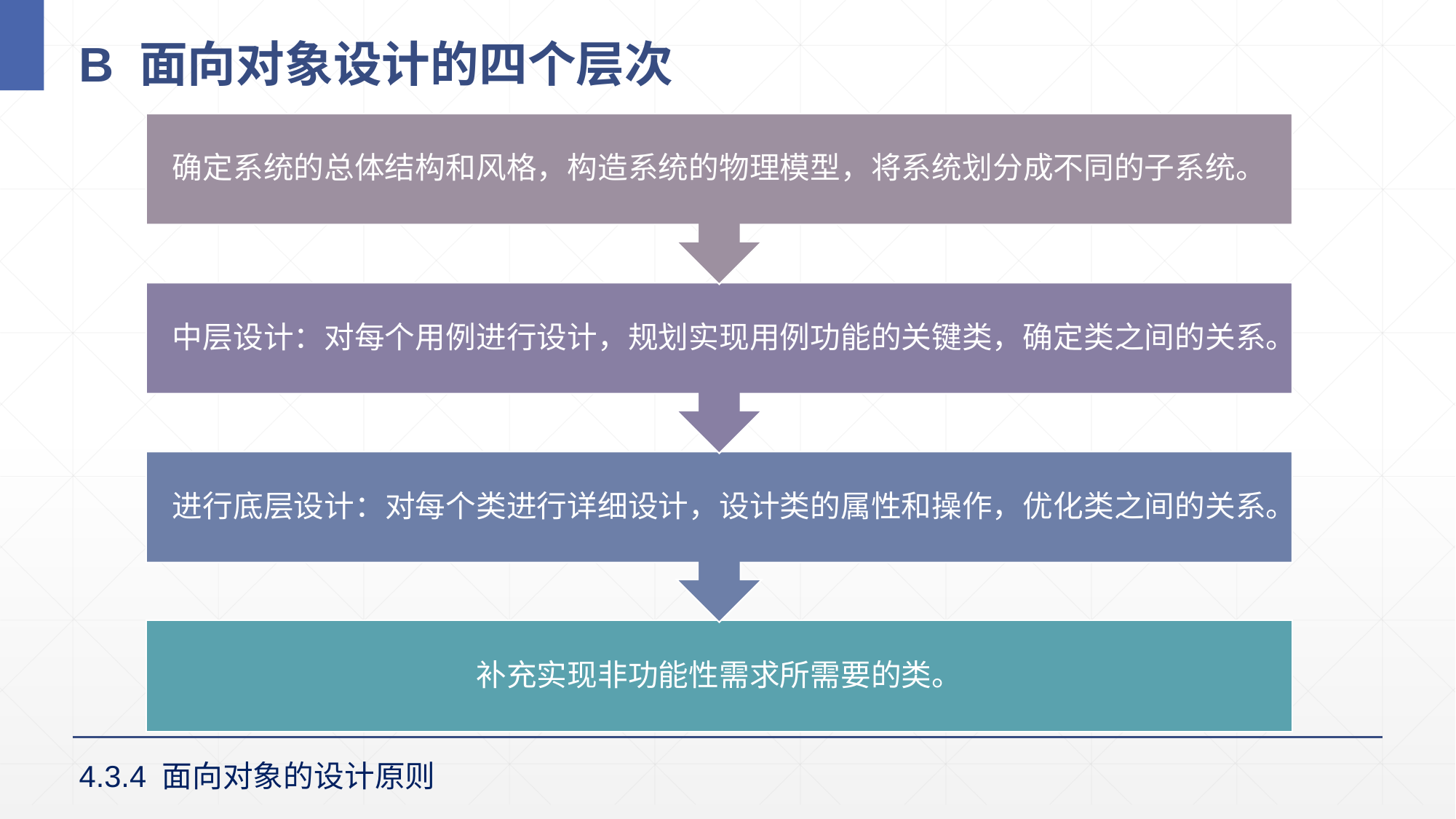

# B 面向对象设计的四个层次
确定系统的总体结构和风格，构造系统的物理模型，将系统划分成不同的子系统。
中层设计：对每个用例进行设计，规划实现用例功能的关键类，确定类之间的关系。
进行底层设计：对每个类进行详细设计，设计类的属性和操作，优化类之间的关系。
补充实现非功能性需求所需要的类。
4.3.4 面向对象的设计原则